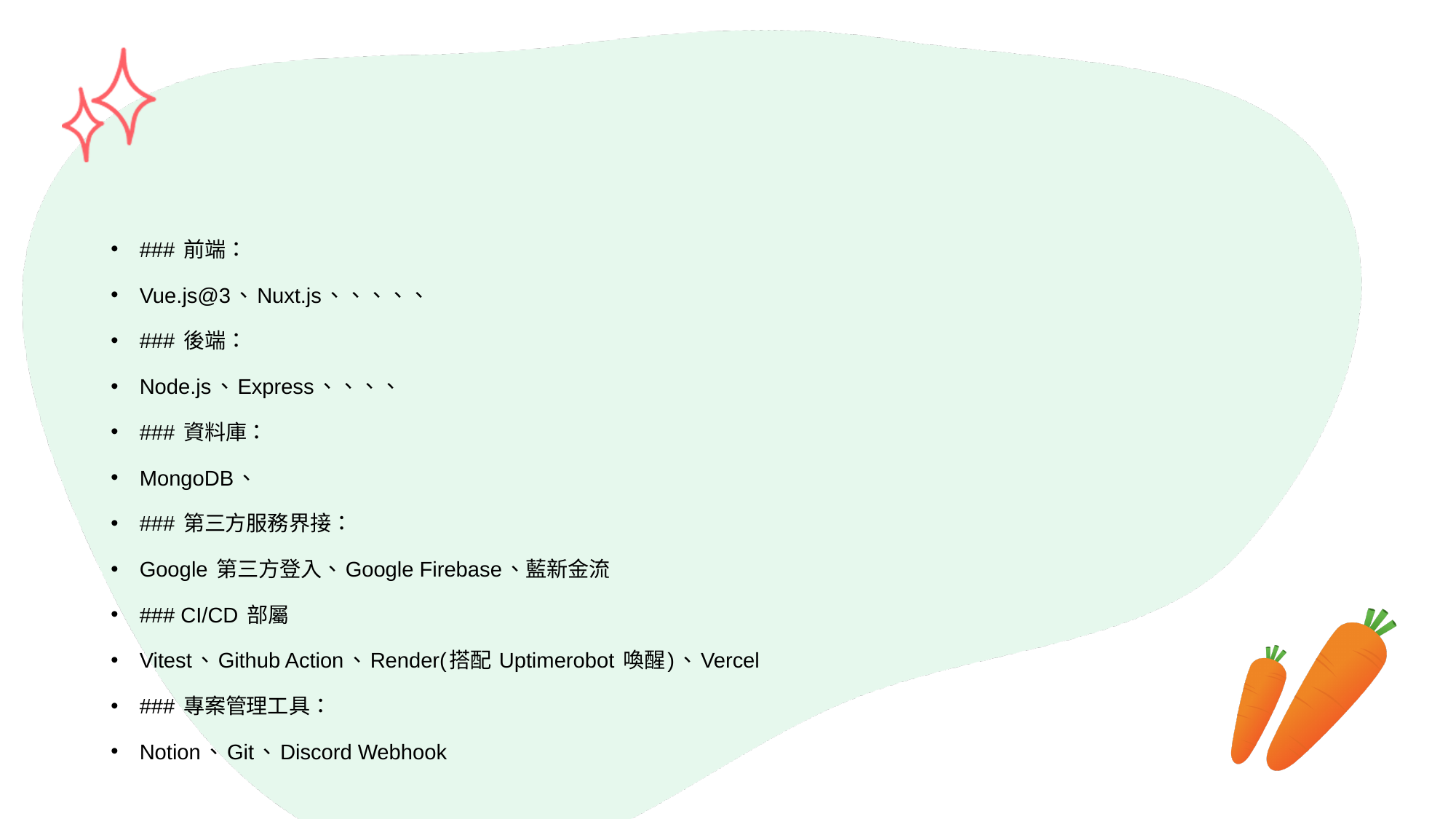

#
### 前端：
Vue.js@3、Nuxt.js、、、、、
### 後端：
Node.js、Express、、、、
### 資料庫：
MongoDB、
### 第三方服務界接：
Google 第三方登入、Google Firebase、藍新金流
### CI/CD 部屬
Vitest、Github Action、Render(搭配 Uptimerobot 喚醒)、Vercel
### 專案管理工具：
Notion、Git、Discord Webhook